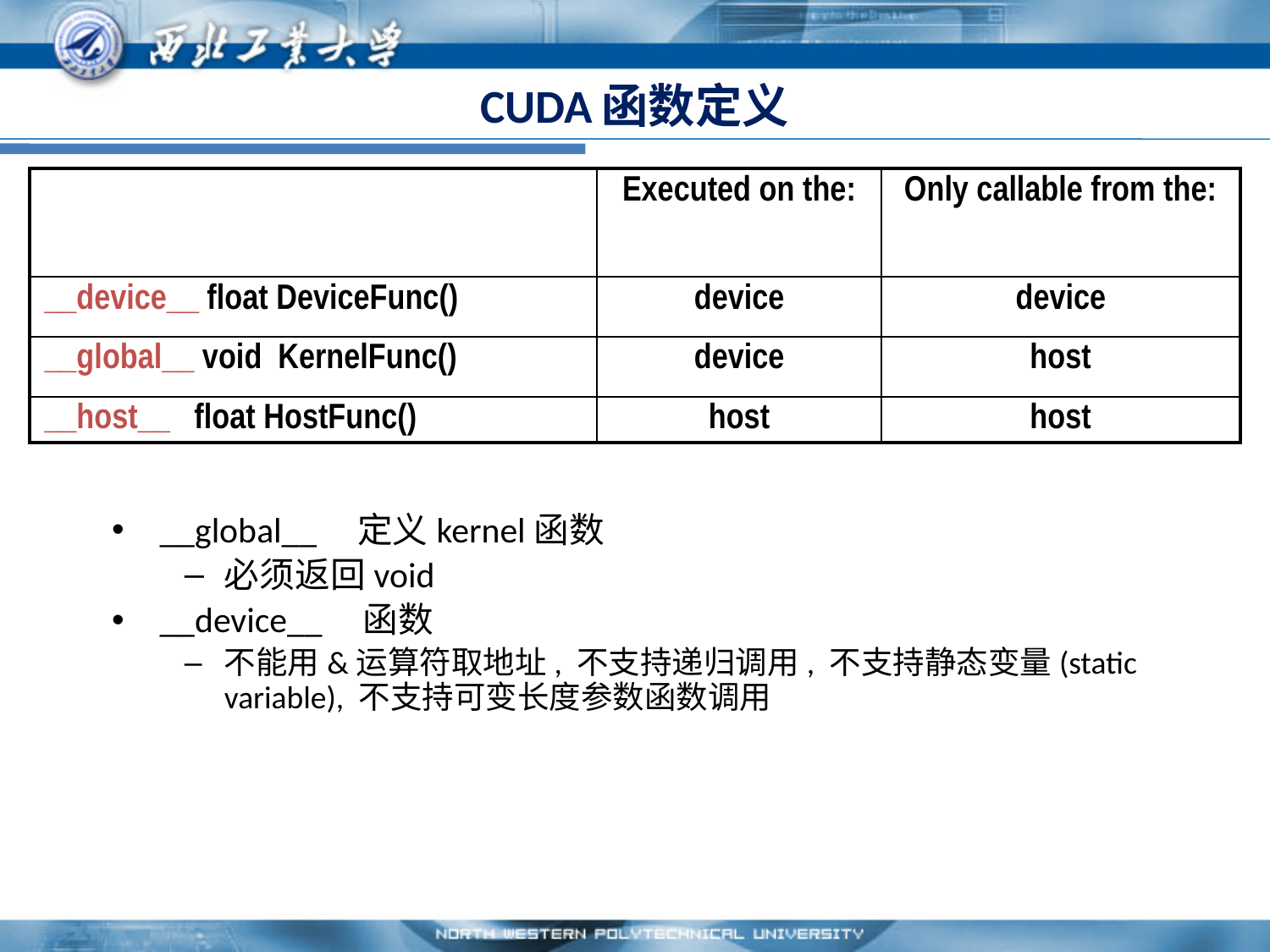

# CUDA函数定义
|  | Executed on the: | Only callable from the: |
| --- | --- | --- |
| \_\_device\_\_ float DeviceFunc() | device | device |
| \_\_global\_\_ void KernelFunc() | device | host |
| \_\_host\_\_ float HostFunc() | host | host |
__global__    定义kernel函数
必须返回void
__device__    函数
不能用&运算符取地址, 不支持递归调用, 不支持静态变量(static variable), 不支持可变长度参数函数调用